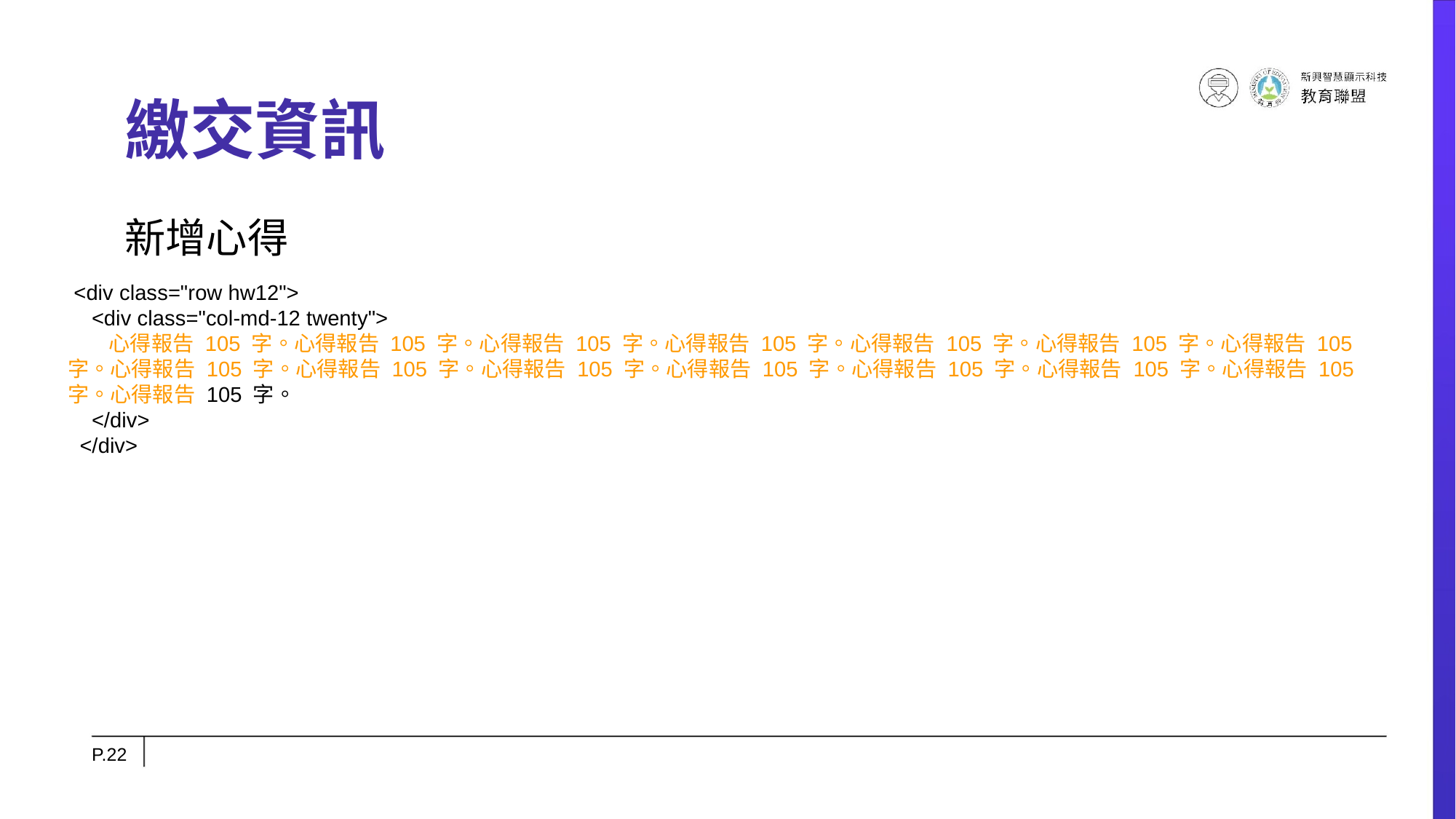

# 繳交資訊
新增心得
 <div class="row hw12">
    <div class="col-md-12 twenty">
      心得報告 105 字。心得報告 105 字。心得報告 105 字。心得報告 105 字。心得報告 105 字。心得報告 105 字。心得報告 105 字。心得報告 105 字。心得報告 105 字。心得報告 105 字。心得報告 105 字。心得報告 105 字。心得報告 105 字。心得報告 105 字。心得報告 105 字。
    </div>
  </div>
P.22